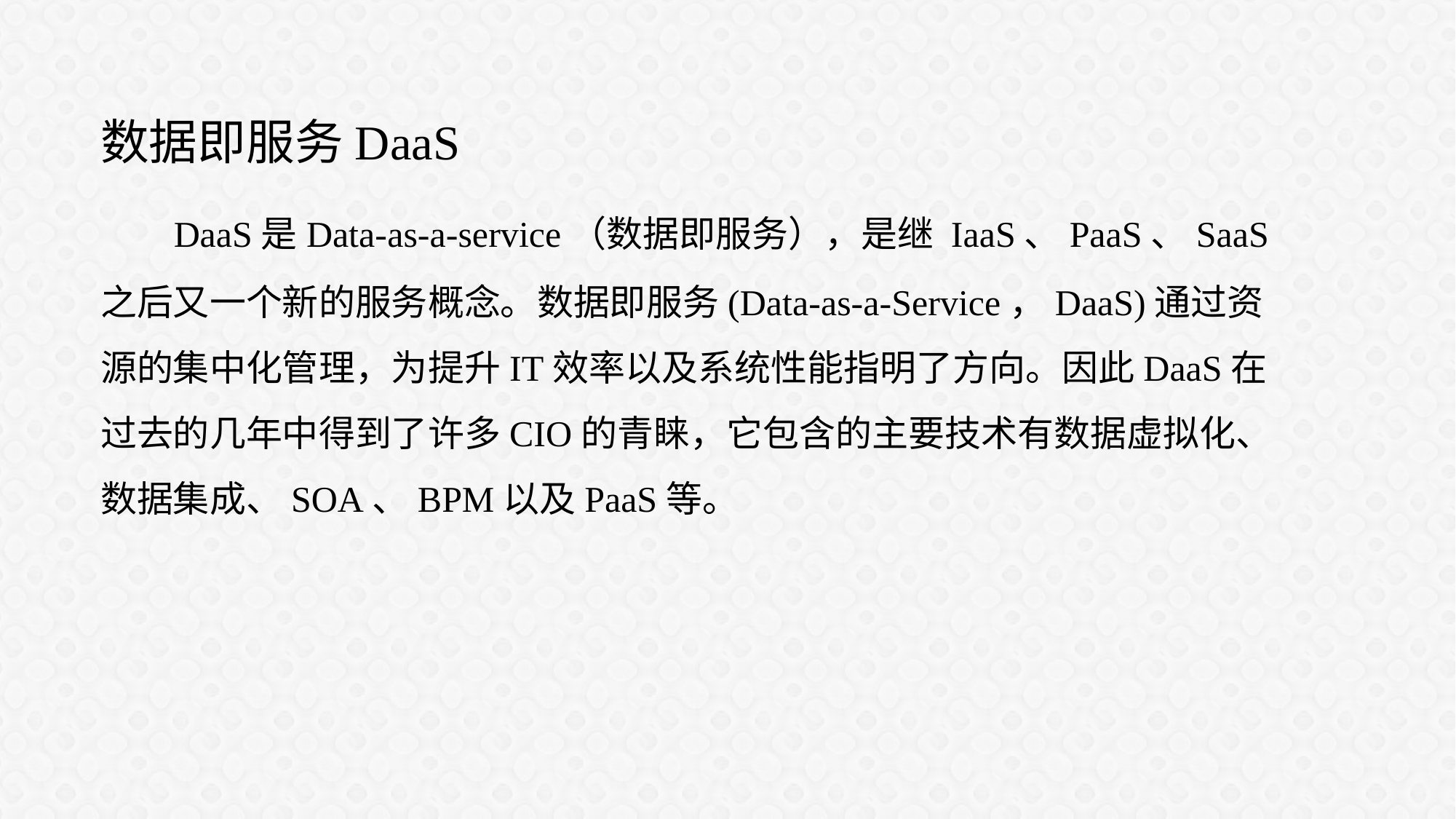

101
数据即服务DaaS
      DaaS是Data-as-a-service（数据即服务），是继 IaaS、PaaS、SaaS之后又一个新的服务概念。数据即服务(Data-as-a-Service，DaaS)通过资源的集中化管理，为提升IT效率以及系统性能指明了方向。因此DaaS在过去的几年中得到了许多CIO的青睐，它包含的主要技术有数据虚拟化、数据集成、SOA、BPM以及PaaS等。